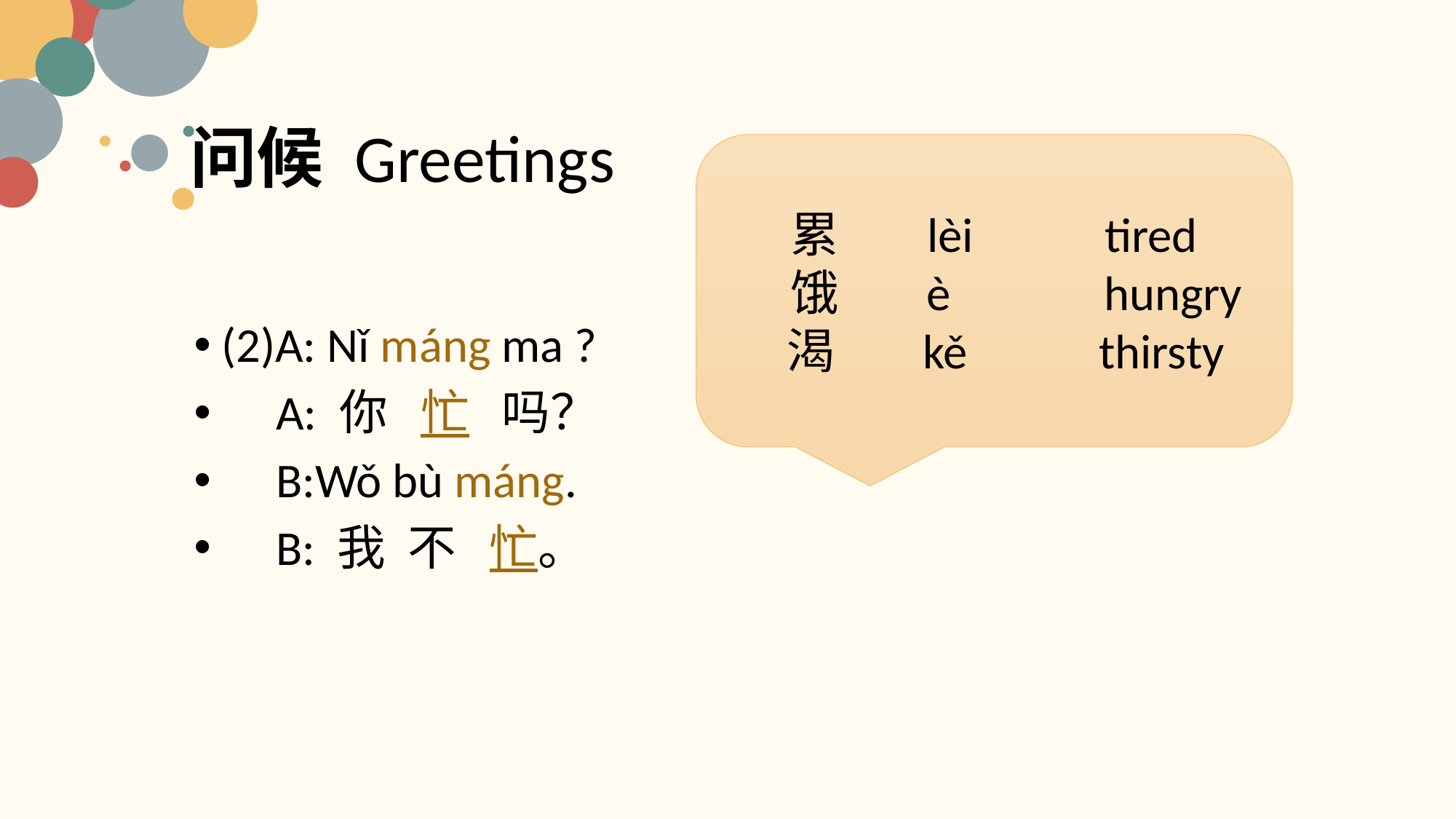

# 问候 Greetings
累       lèi            tired
   饿       è              hungry
 渴       kě            thirsty

(2)A: Nǐ máng ma ?
     A: 你   忙   吗？
     B:Wǒ bù máng.
     B: 我  不   忙。